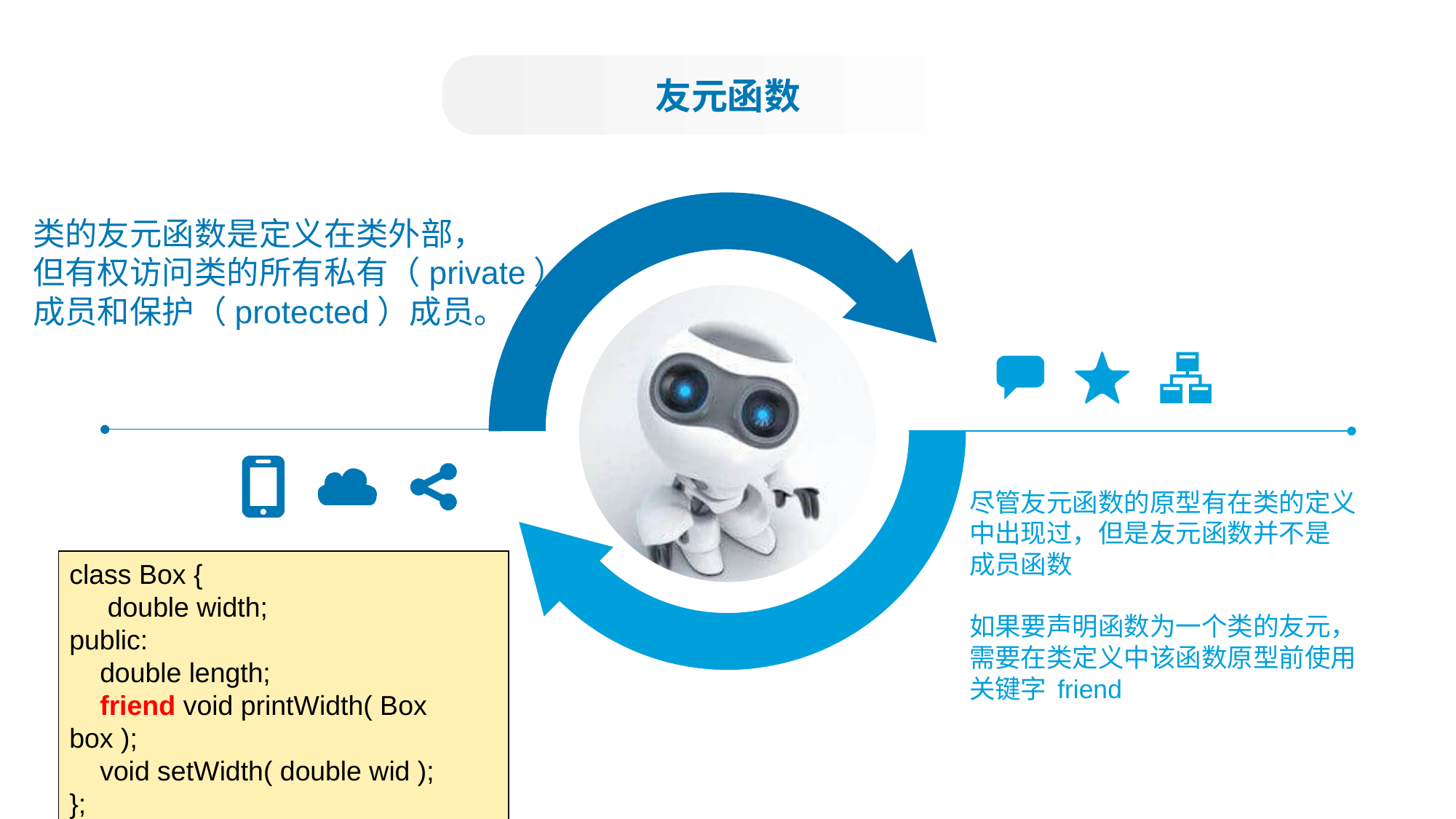

友元函数
类的友元函数是定义在类外部，
但有权访问类的所有私有（private）
成员和保护（protected）成员。

尽管友元函数的原型有在类的定义
中出现过，但是友元函数并不是
成员函数

如果要声明函数为一个类的友元，
需要在类定义中该函数原型前使用
关键字 friend

class Box {
     double width;
public:
    double length;
    friend void printWidth( Box box );
    void setWidth( double wid );
};